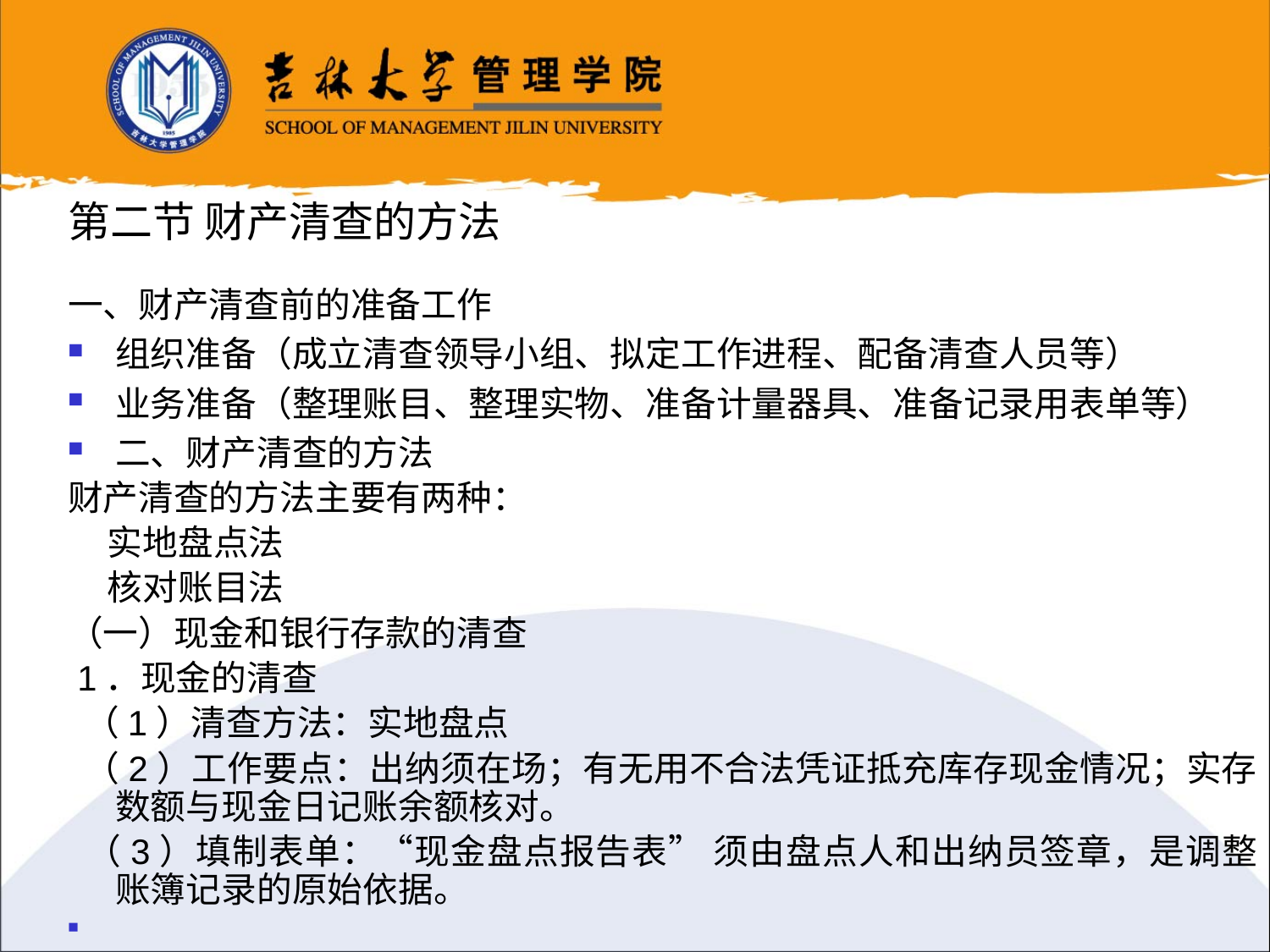

第二节 财产清查的方法
一、财产清查前的准备工作
组织准备（成立清查领导小组、拟定工作进程、配备清查人员等）
业务准备（整理账目、整理实物、准备计量器具、准备记录用表单等）
二、财产清查的方法
财产清查的方法主要有两种：
    实地盘点法
    核对账目法
（一）现金和银行存款的清查
 1．现金的清查
 （1）清查方法：实地盘点
 （2）工作要点：出纳须在场；有无用不合法凭证抵充库存现金情况；实存数额与现金日记账余额核对。
 （3）填制表单：“现金盘点报告表” 须由盘点人和出纳员签章，是调整账簿记录的原始依据。

153